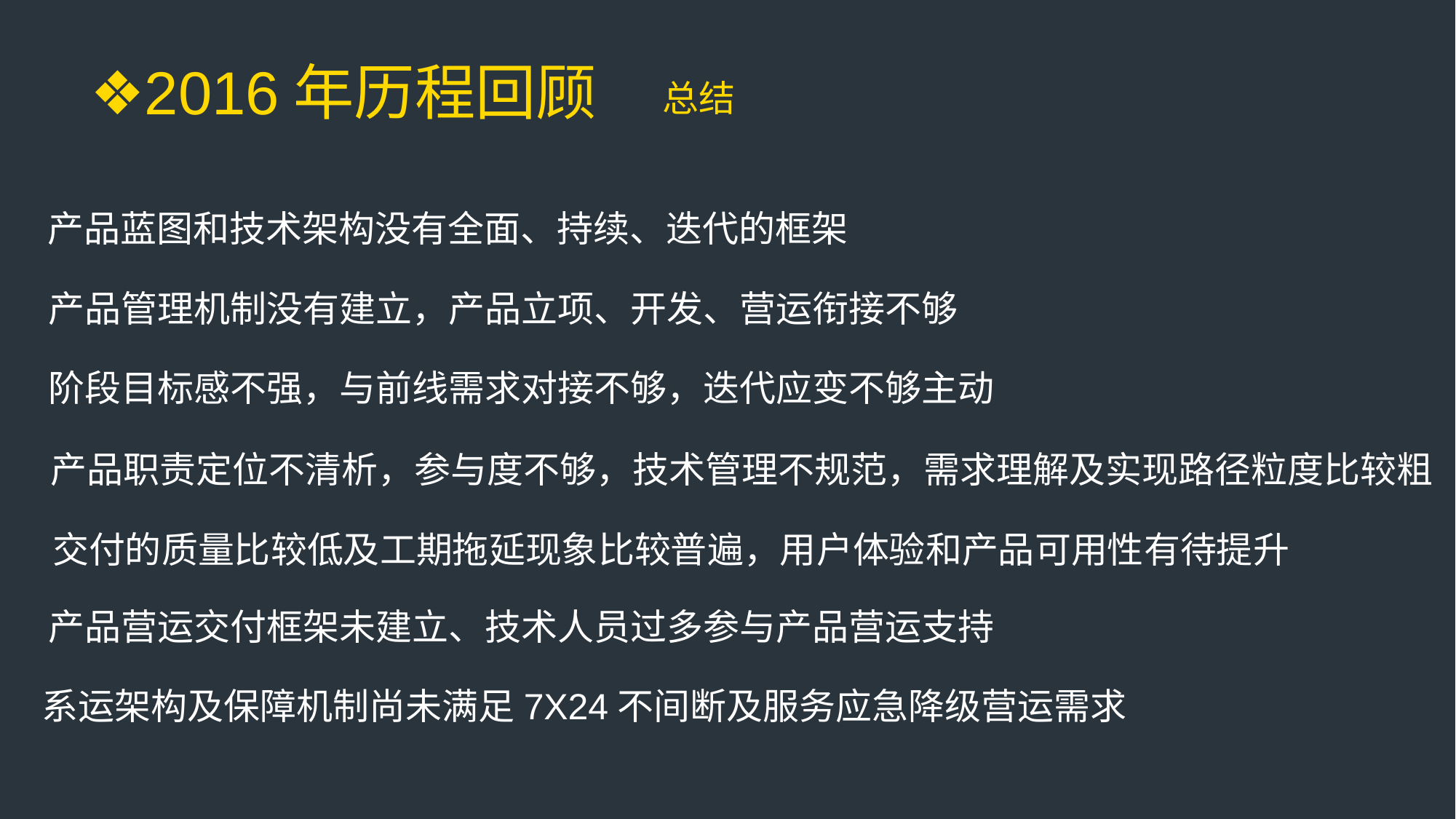

❖2016年历程回顾
总结
产品蓝图和技术架构没有全面、持续、迭代的框架
产品管理机制没有建立，产品立项、开发、营运衔接不够
阶段目标感不强，与前线需求对接不够，迭代应变不够主动
产品职责定位不清析，参与度不够，技术管理不规范，需求理解及实现路径粒度比较粗
交付的质量比较低及工期拖延现象比较普遍，用户体验和产品可用性有待提升
产品营运交付框架未建立、技术人员过多参与产品营运支持
系运架构及保障机制尚未满足7X24不间断及服务应急降级营运需求